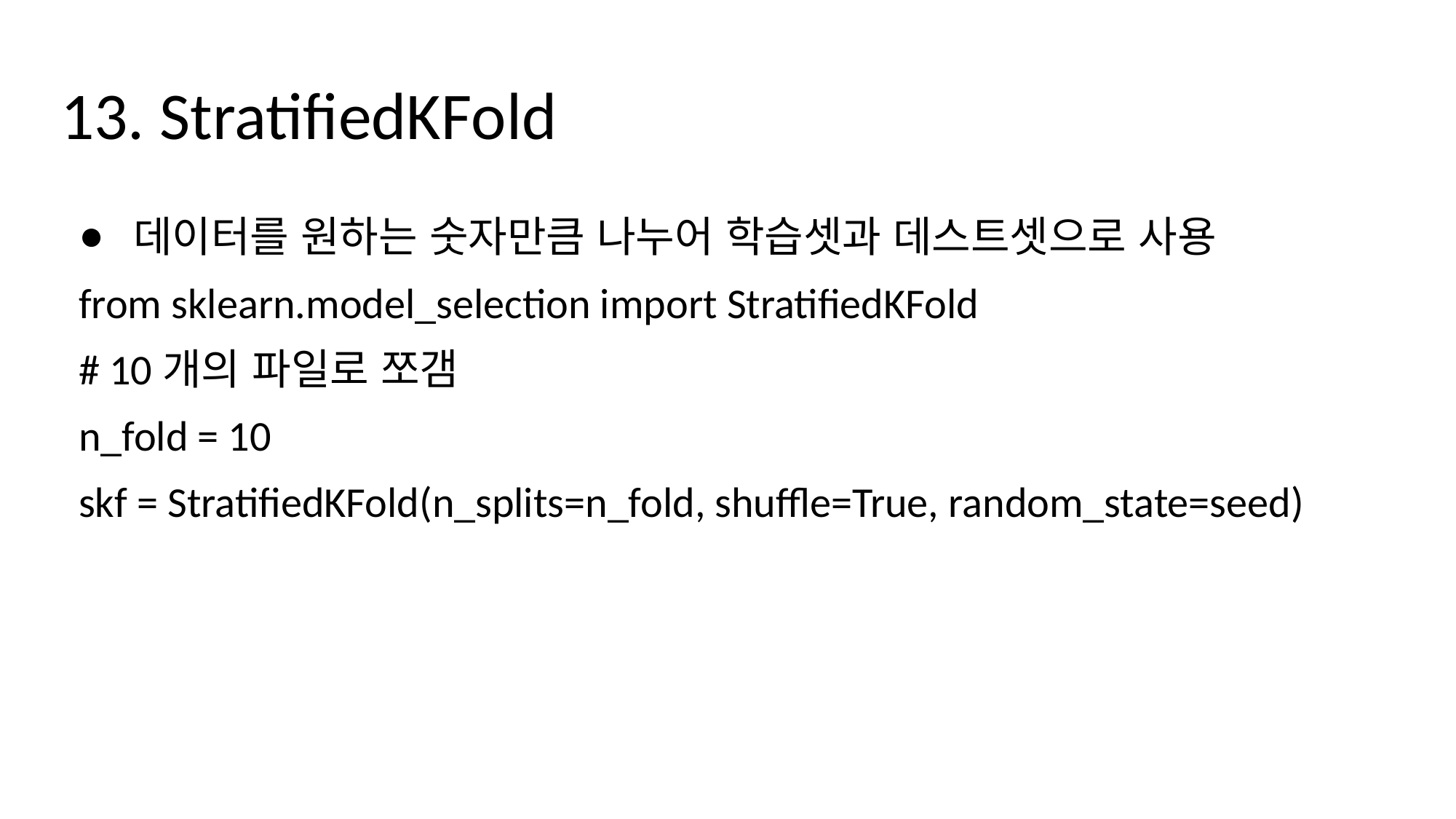

# 13. StratifiedKFold
데이터를 원하는 숫자만큼 나누어 학습셋과 데스트셋으로 사용
from sklearn.model_selection import StratifiedKFold
# 10개의 파일로 쪼갬
n_fold = 10
skf = StratifiedKFold(n_splits=n_fold, shuffle=True, random_state=seed)